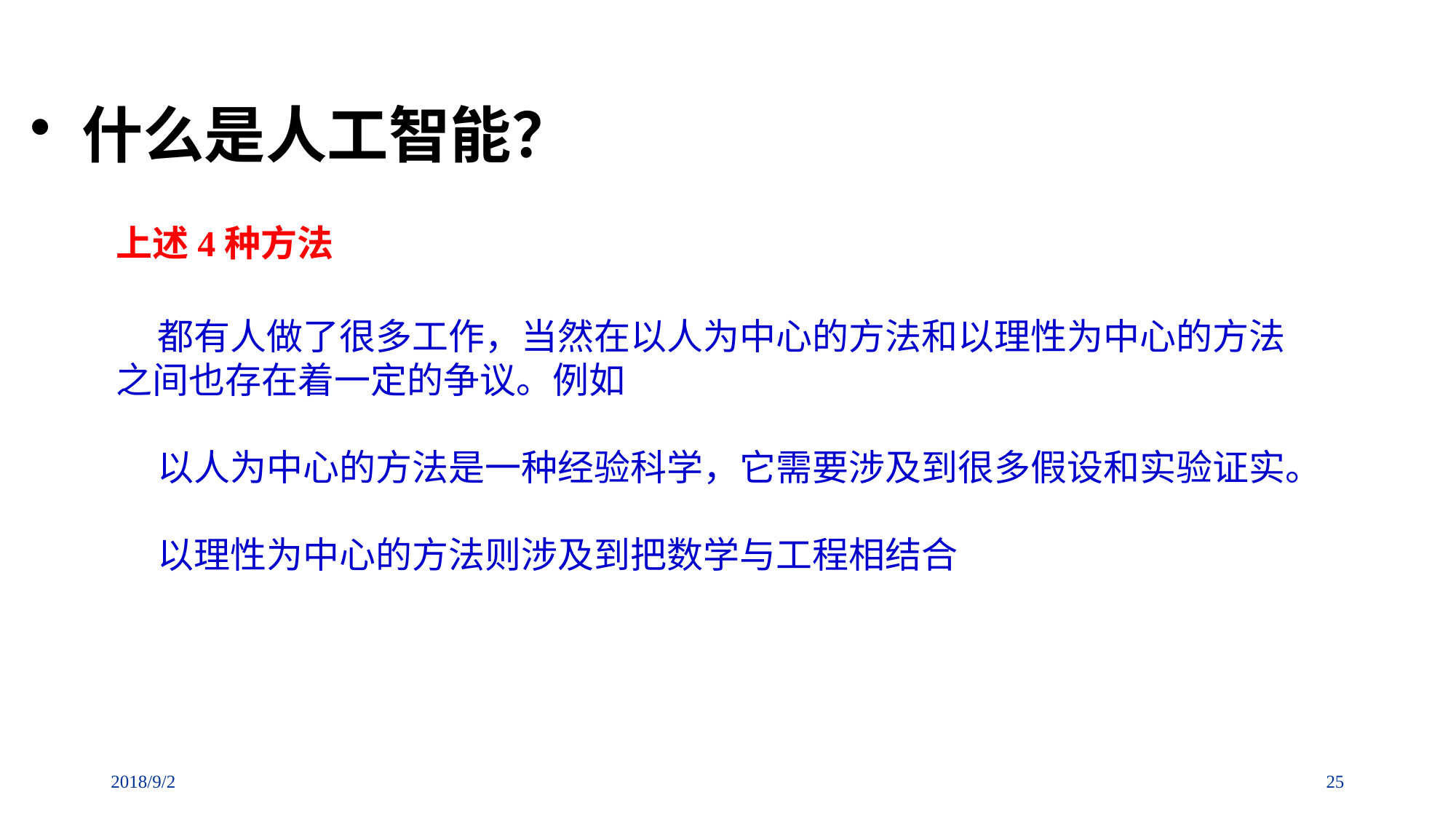

# 什么是人工智能？
上述4种方法
    都有人做了很多工作，当然在以人为中心的方法和以理性为中心的方法之间也存在着一定的争议。例如

    以人为中心的方法是一种经验科学，它需要涉及到很多假设和实验证实。

    以理性为中心的方法则涉及到把数学与工程相结合

25
2018/9/2